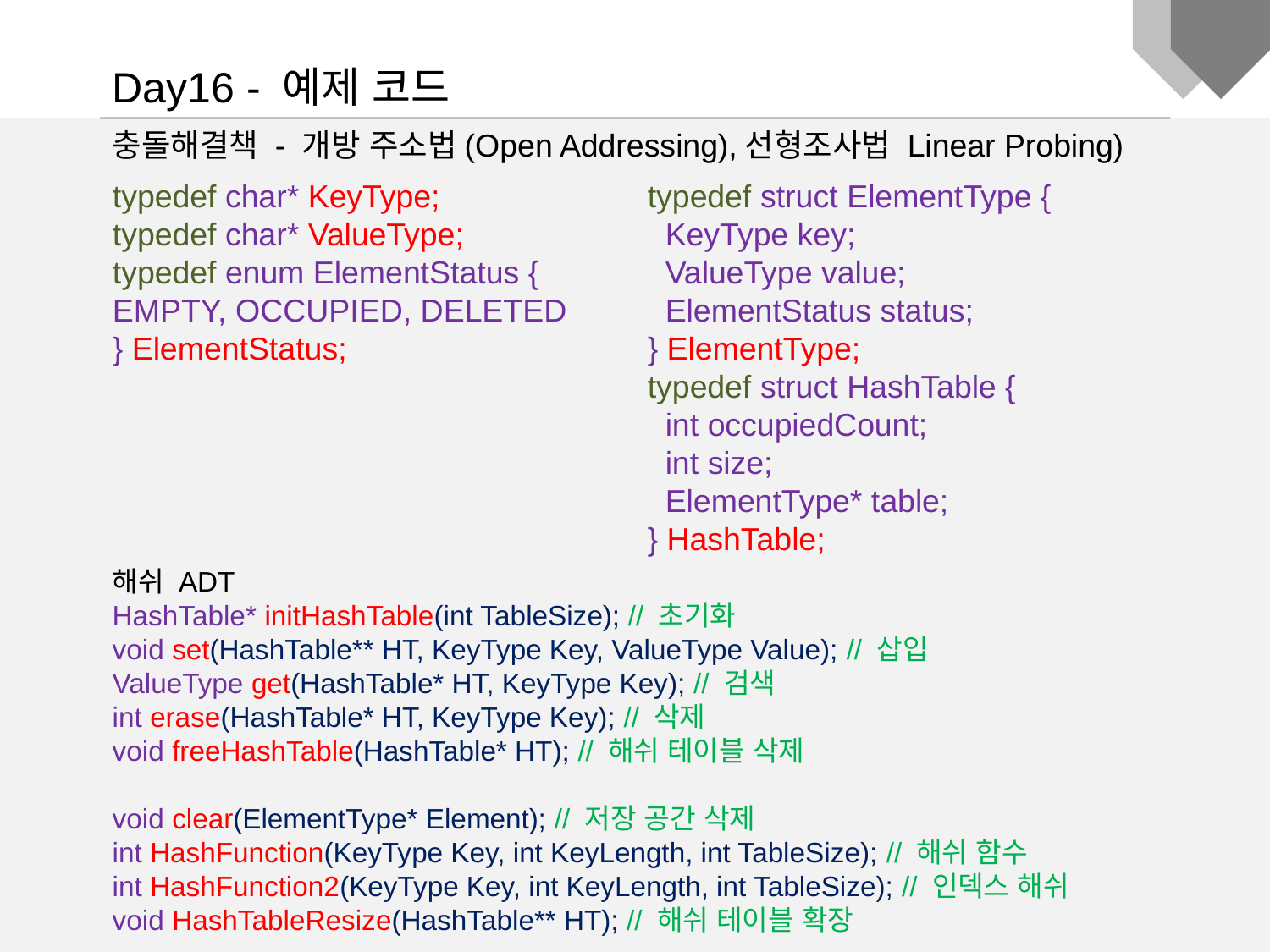

Day16 - 예제 코드
충돌해결책 - 개방 주소법(Open Addressing),선형조사법 Linear Probing)
typedef char* KeyType;
typedef char* ValueType;
typedef enum ElementStatus {
EMPTY, OCCUPIED, DELETED
} ElementStatus;
typedef struct ElementType {
  KeyType key;
  ValueType value;
  ElementStatus status;
} ElementType;
typedef struct HashTable {
  int occupiedCount;
  int size;
  ElementType* table;
} HashTable;

해쉬 ADT
HashTable* initHashTable(int TableSize); // 초기화
void set(HashTable** HT, KeyType Key, ValueType Value); // 삽입
ValueType get(HashTable* HT, KeyType Key); // 검색
int erase(HashTable* HT, KeyType Key); // 삭제
void freeHashTable(HashTable* HT); // 해쉬 테이블 삭제

void clear(ElementType* Element); // 저장 공간 삭제
int HashFunction(KeyType Key, int KeyLength, int TableSize); // 해쉬 함수
int HashFunction2(KeyType Key, int KeyLength, int TableSize); // 인덱스 해쉬
void HashTableResize(HashTable** HT); // 해쉬 테이블 확장